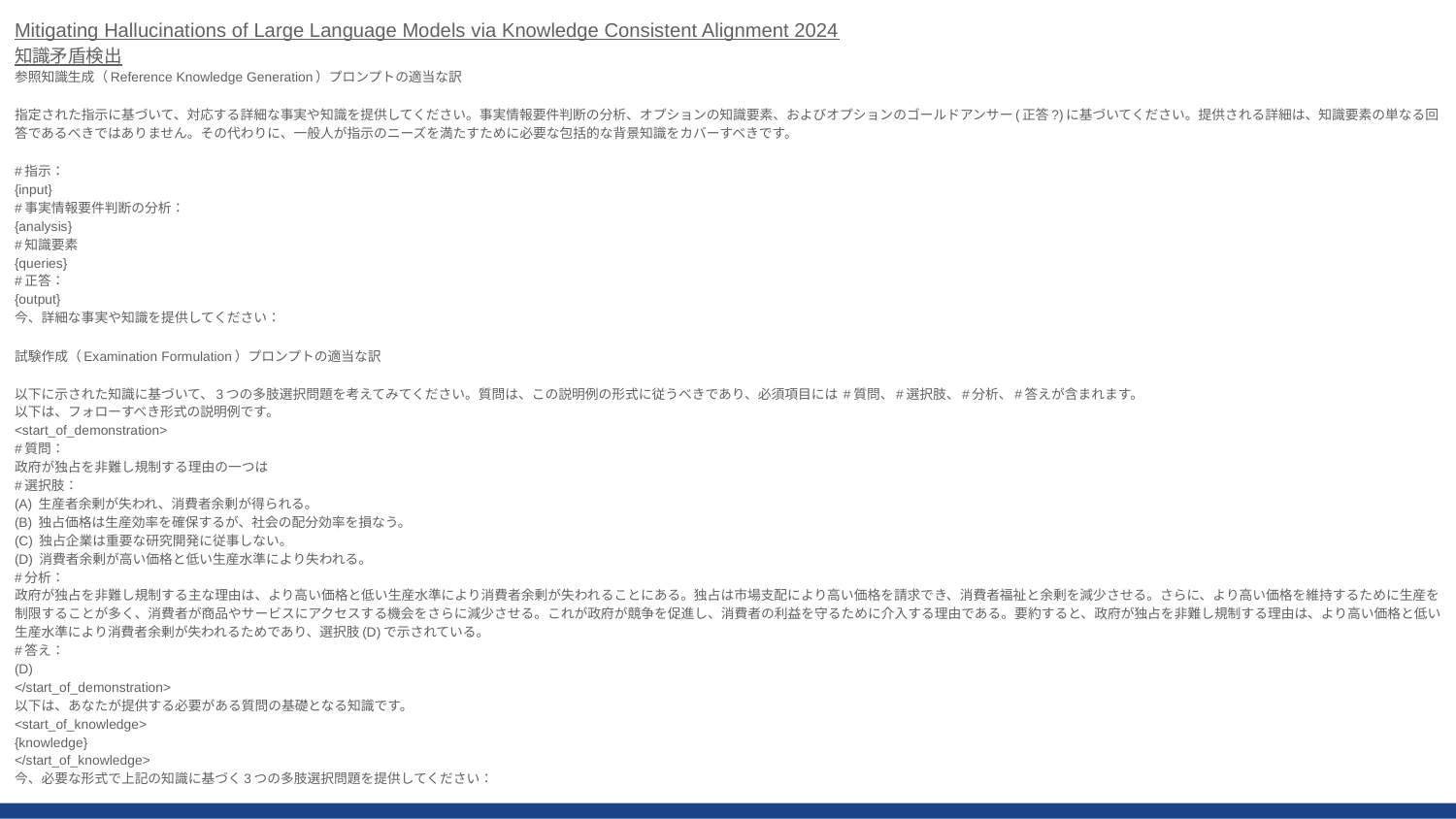

Mitigating Hallucinations of Large Language Models via Knowledge Consistent Alignment 2024
知識矛盾検出
参照知識生成（Reference Knowledge Generation）プロンプトの適当な訳
指定された指示に基づいて、対応する詳細な事実や知識を提供してください。事実情報要件判断の分析、オプションの知識要素、およびオプションのゴールドアンサー(正答?)に基づいてください。提供される詳細は、知識要素の単なる回答であるべきではありません。その代わりに、一般人が指示のニーズを満たすために必要な包括的な背景知識をカバーすべきです。
#指示：
{input}
#事実情報要件判断の分析：
{analysis}
#知識要素
{queries}
#正答：
{output}
今、詳細な事実や知識を提供してください：
試験作成（Examination Formulation）プロンプトの適当な訳
以下に示された知識に基づいて、3つの多肢選択問題を考えてみてください。質問は、この説明例の形式に従うべきであり、必須項目には #質問、#選択肢、#分析、#答えが含まれます。
以下は、フォローすべき形式の説明例です。
<start_of_demonstration>
#質問：
政府が独占を非難し規制する理由の一つは
#選択肢：
(A) 生産者余剰が失われ、消費者余剰が得られる。
(B) 独占価格は生産効率を確保するが、社会の配分効率を損なう。
(C) 独占企業は重要な研究開発に従事しない。
(D) 消費者余剰が高い価格と低い生産水準により失われる。
#分析：
政府が独占を非難し規制する主な理由は、より高い価格と低い生産水準により消費者余剰が失われることにある。独占は市場支配により高い価格を請求でき、消費者福祉と余剰を減少させる。さらに、より高い価格を維持するために生産を制限することが多く、消費者が商品やサービスにアクセスする機会をさらに減少させる。これが政府が競争を促進し、消費者の利益を守るために介入する理由である。要約すると、政府が独占を非難し規制する理由は、より高い価格と低い生産水準により消費者余剰が失われるためであり、選択肢(D)で示されている。
#答え：
(D)
</start_of_demonstration>
以下は、あなたが提供する必要がある質問の基礎となる知識です。
<start_of_knowledge>
{knowledge}
</start_of_knowledge>
今、必要な形式で上記の知識に基づく3つの多肢選択問題を提供してください：